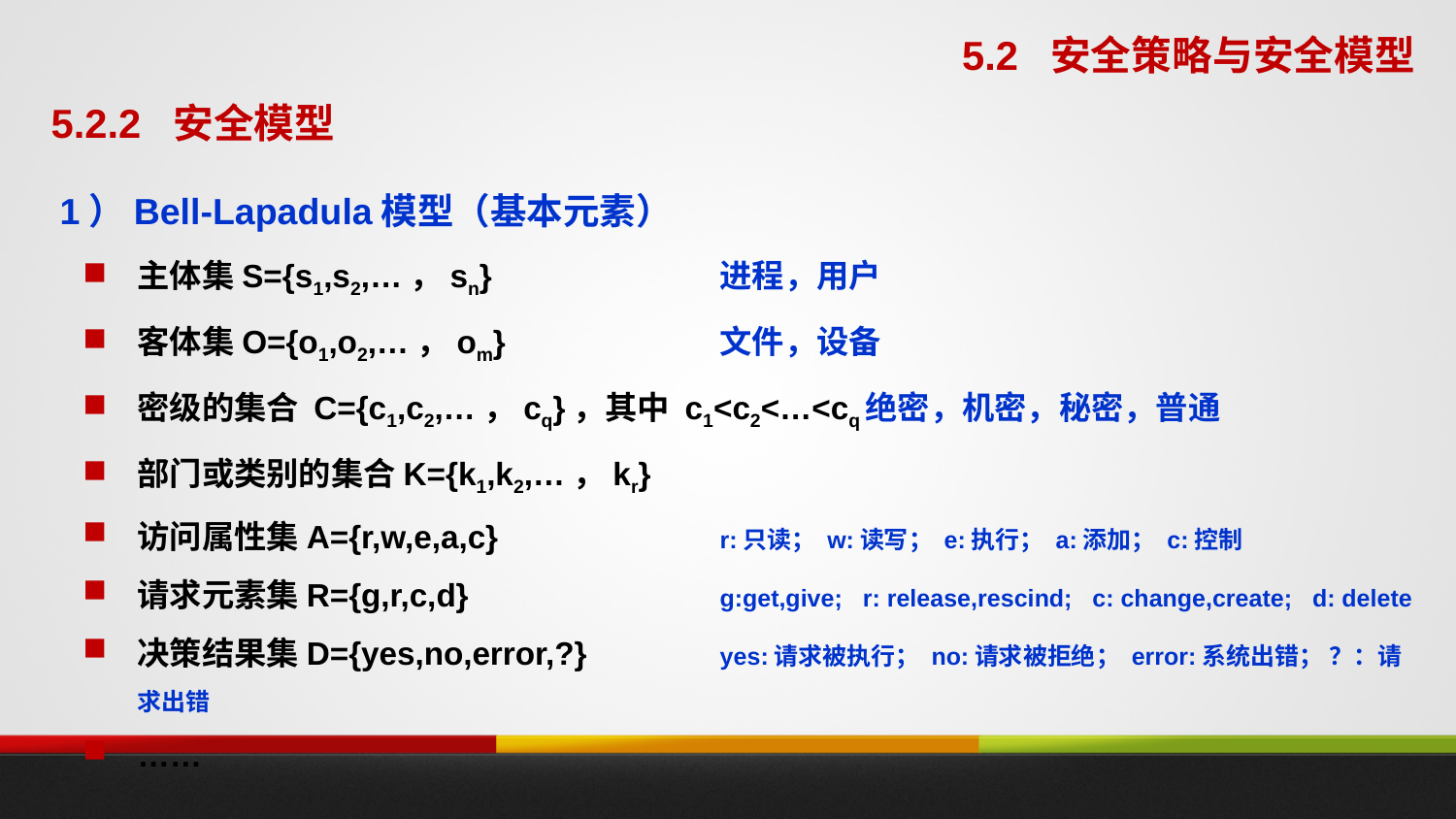

5.2  安全策略与安全模型
5.2.2  安全模型
1）Bell-Lapadula模型（基本元素）
主体集S={s1,s2,…，sn}		进程，用户
客体集O={o1,o2,…，om}		文件，设备
密级的集合 C={c1,c2,…，cq}，其中 c1<c2<…<cq	绝密，机密，秘密，普通
部门或类别的集合K={k1,k2,…，kr}
访问属性集A={r,w,e,a,c} 		r:只读； w:读写； e:执行； a:添加； c:控制
请求元素集R={g,r,c,d} 		g:get,give;   r: release,rescind;   c: change,create;   d: delete
决策结果集D={yes,no,error,?}	yes:请求被执行； no:请求被拒绝； error:系统出错； ？：请求出错
……